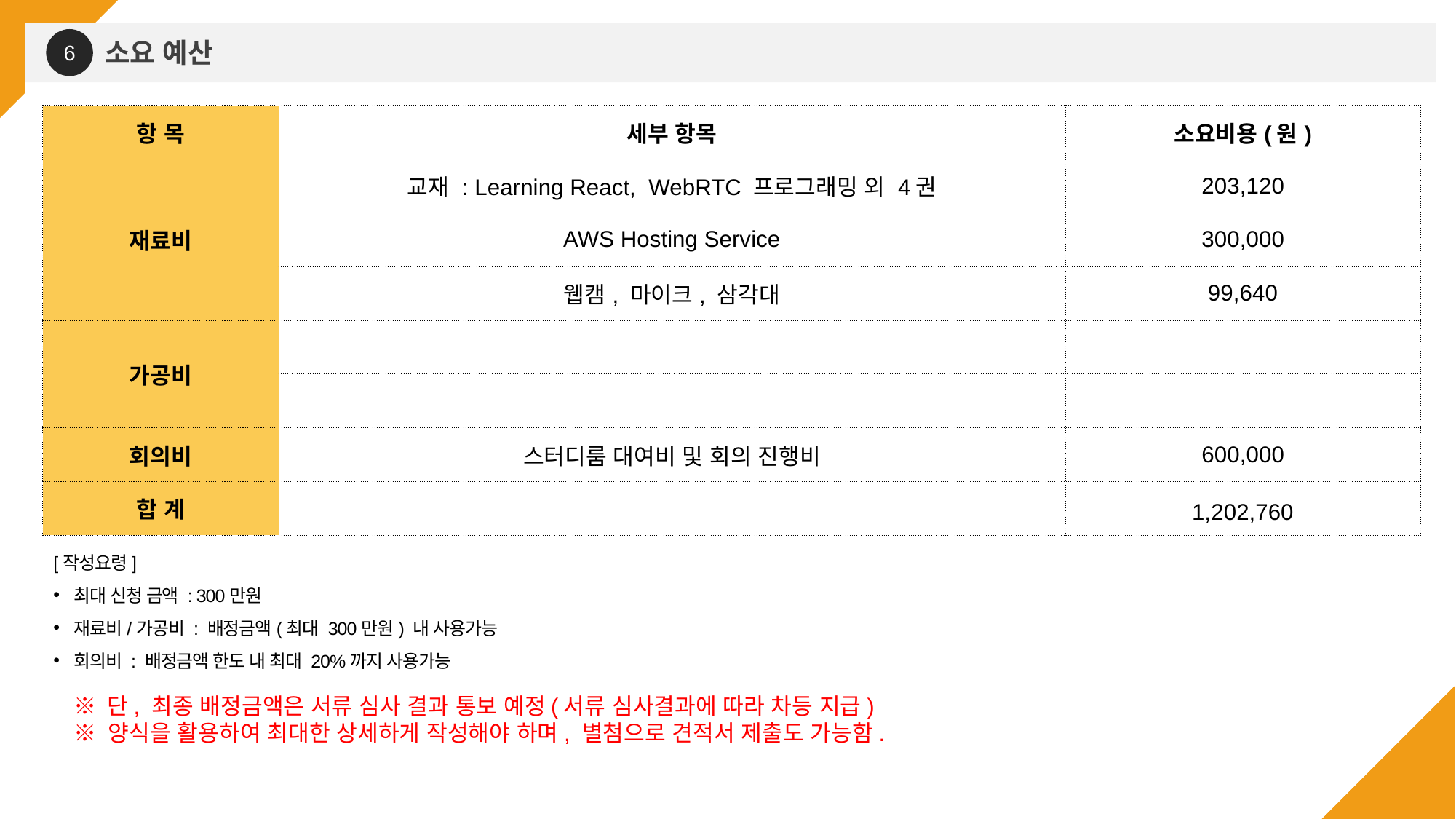

6
소요 예산

| 항 목 | 세부 항목 | 소요비용(원) |
| --- | --- | --- |
| 재료비 | 교재 : Learning React, WebRTC 프로그래밍 외 4권 | 203,120 |
|  | AWS Hosting Service | 300,000 |
|  | 웹캠, 마이크, 삼각대 | 99,640 |
| 가공비 |  |  |
|  |  |  |
| 회의비 | 스터디룸 대여비 및 회의 진행비 | 600,000 |
| 합 계 |  | 1,202,760 |
[작성요령]
최대 신청 금액 : 300만원
재료비/가공비 : 배정금액(최대 300만원) 내 사용가능
회의비 : 배정금액 한도 내 최대 20%까지 사용가능

※ 단, 최종 배정금액은 서류 심사 결과 통보 예정(서류 심사결과에 따라 차등 지급)
※ 양식을 활용하여 최대한 상세하게 작성해야 하며, 별첨으로 견적서 제출도 가능함.